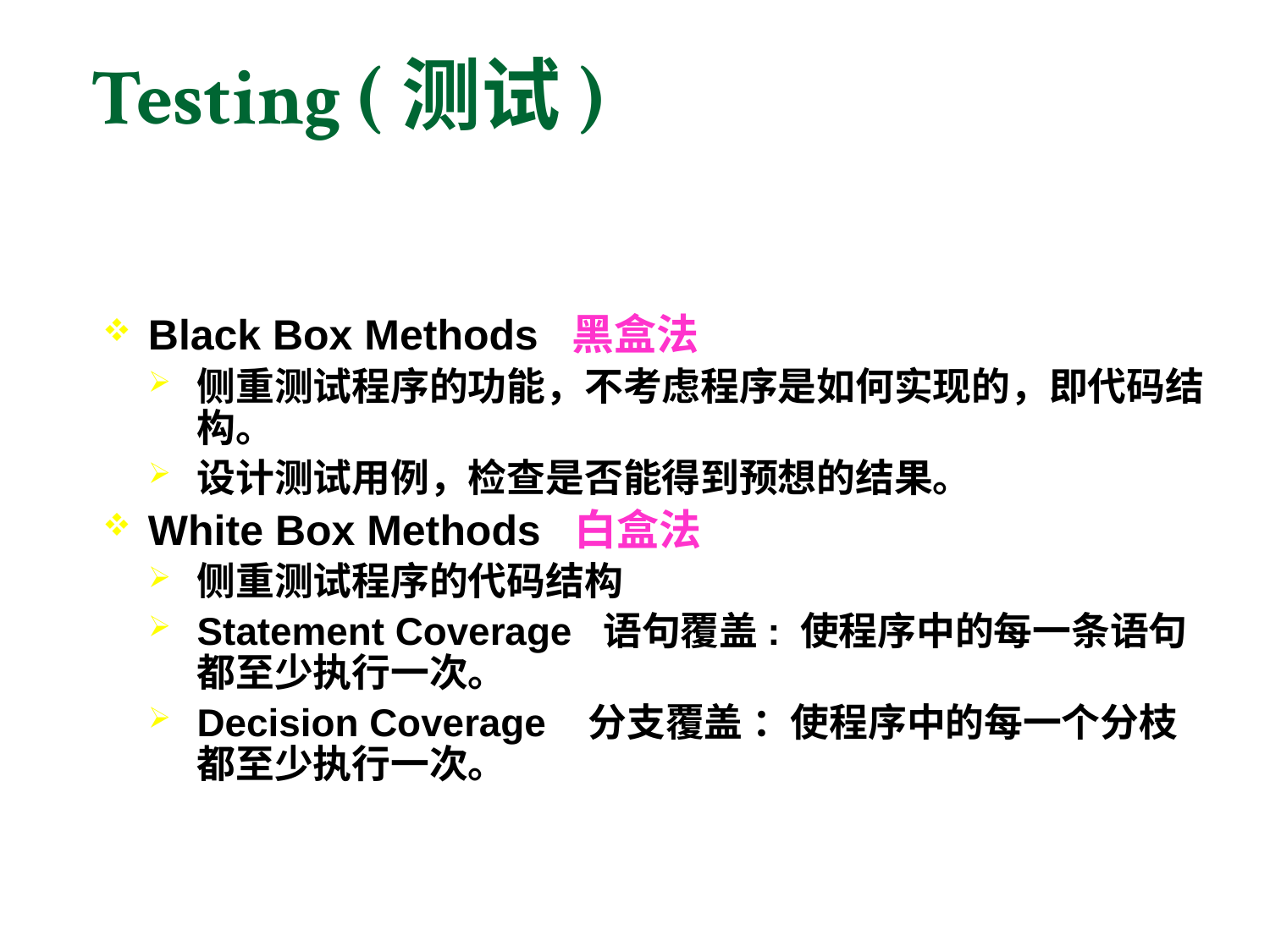

# Testing (测试)

Black Box Methods  黑盒法
侧重测试程序的功能，不考虑程序是如何实现的，即代码结构。
设计测试用例，检查是否能得到预想的结果。
White Box Methods  白盒法
侧重测试程序的代码结构
Statement Coverage  语句覆盖: 使程序中的每一条语句都至少执行一次。
Decision Coverage   分支覆盖 ：使程序中的每一个分枝都至少执行一次。